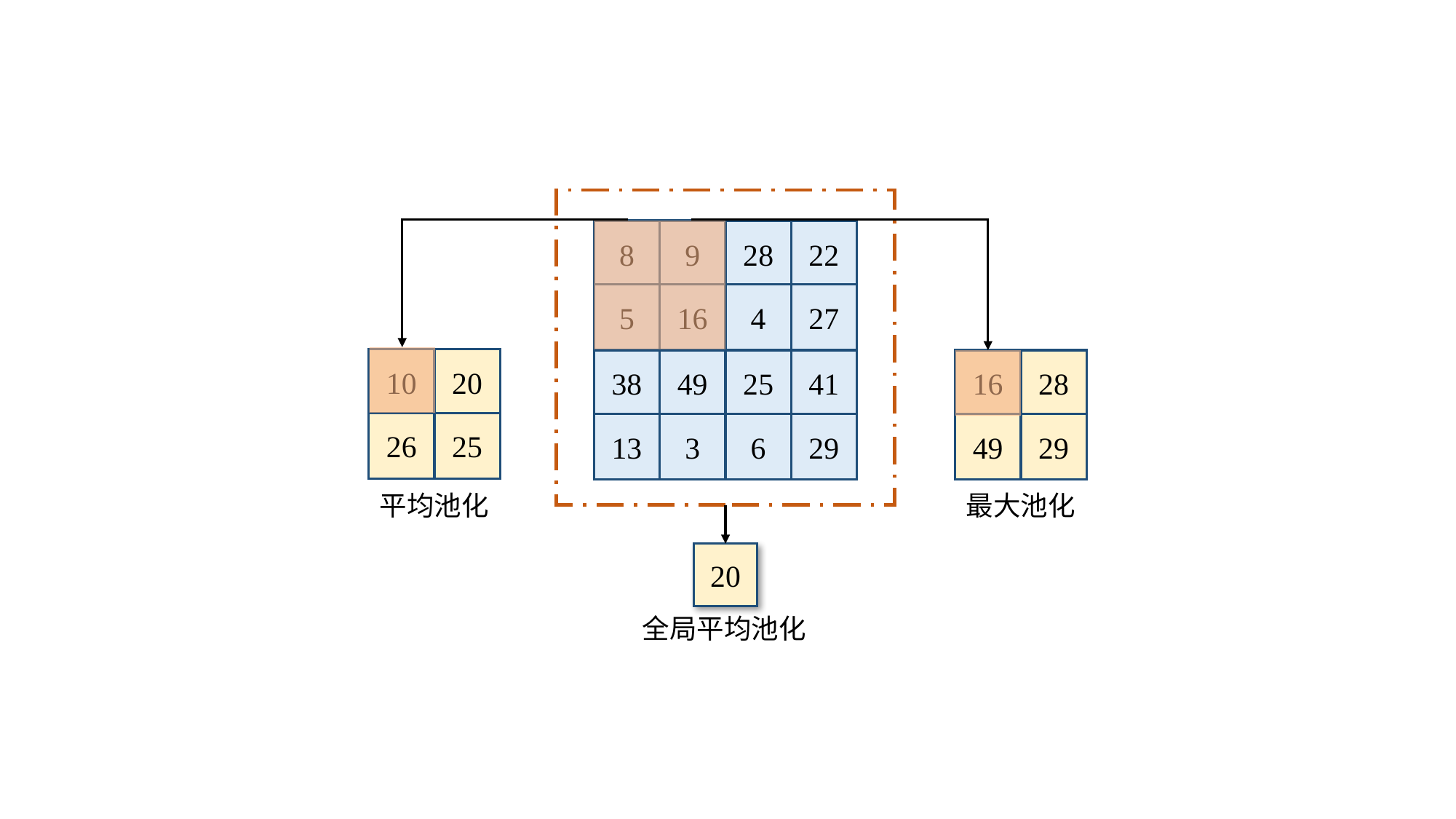

22
28
8
9
27
4
5
16
41
25
38
29
6
13
3
49

10
20
26
25
16
28
49
29

平均池化
最大池化
20
全局平均池化